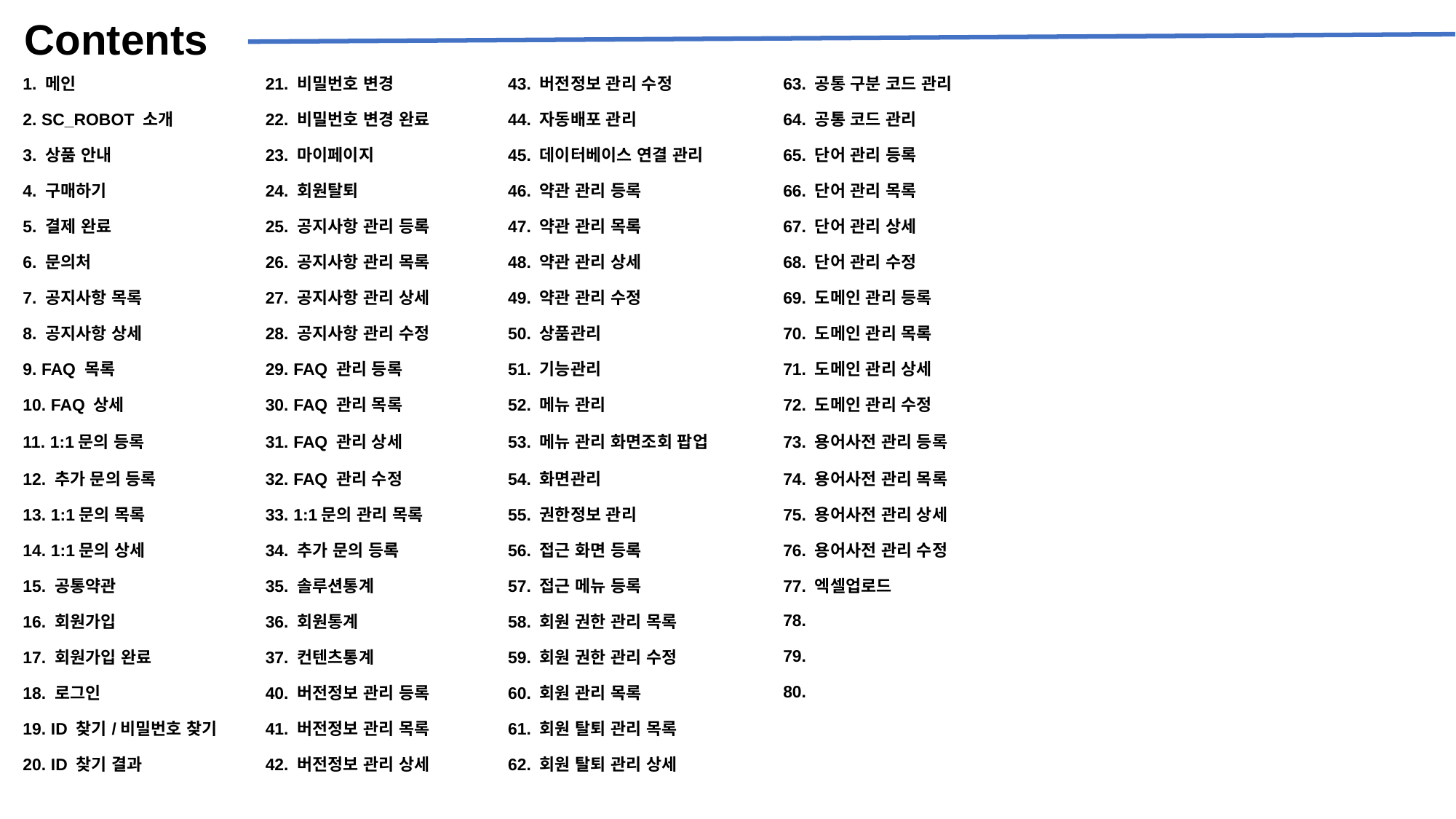

| 1. 메인 | 21. 비밀번호 변경 | 43. 버전정보 관리 수정 | 63. 공통 구분 코드 관리 |
| --- | --- | --- | --- |
| 2. SC\_ROBOT 소개 | 22. 비밀번호 변경 완료 | 44. 자동배포 관리 | 64. 공통 코드 관리 |
| 3. 상품 안내 | 23. 마이페이지 | 45. 데이터베이스 연결 관리 | 65. 단어 관리 등록 |
| 4. 구매하기 | 24. 회원탈퇴 | 46. 약관 관리 등록 | 66. 단어 관리 목록 |
| 5. 결제 완료 | 25. 공지사항 관리 등록 | 47. 약관 관리 목록 | 67. 단어 관리 상세 |
| 6. 문의처 | 26. 공지사항 관리 목록 | 48. 약관 관리 상세 | 68. 단어 관리 수정 |
| 7. 공지사항 목록 | 27. 공지사항 관리 상세 | 49. 약관 관리 수정 | 69. 도메인 관리 등록 |
| 8. 공지사항 상세 | 28. 공지사항 관리 수정 | 50. 상품관리 | 70. 도메인 관리 목록 |
| 9. FAQ 목록 | 29. FAQ 관리 등록 | 51. 기능관리 | 71. 도메인 관리 상세 |
| 10. FAQ 상세 | 30. FAQ 관리 목록 | 52. 메뉴 관리 | 72. 도메인 관리 수정 |
| 11. 1:1문의 등록 | 31. FAQ 관리 상세 | 53. 메뉴 관리 화면조회 팝업 | 73. 용어사전 관리 등록 |
| 12. 추가 문의 등록 | 32. FAQ 관리 수정 | 54. 화면관리 | 74. 용어사전 관리 목록 |
| 13. 1:1문의 목록 | 33. 1:1문의 관리 목록 | 55. 권한정보 관리 | 75. 용어사전 관리 상세 |
| 14. 1:1문의 상세 | 34. 추가 문의 등록 | 56. 접근 화면 등록 | 76. 용어사전 관리 수정 |
| 15. 공통약관 | 35. 솔루션통계 | 57. 접근 메뉴 등록 | 77. 엑셀업로드 |
| 16. 회원가입 | 36. 회원통계 | 58. 회원 권한 관리 목록 | 78. |
| 17. 회원가입 완료 | 37. 컨텐츠통계 | 59. 회원 권한 관리 수정 | 79. |
| 18. 로그인 | 40. 버전정보 관리 등록 | 60. 회원 관리 목록 | 80. |
| 19. ID 찾기/비밀번호 찾기 | 41. 버전정보 관리 목록 | 61. 회원 탈퇴 관리 목록 |  |
| 20. ID 찾기 결과 | 42. 버전정보 관리 상세 | 62. 회원 탈퇴 관리 상세 |  |